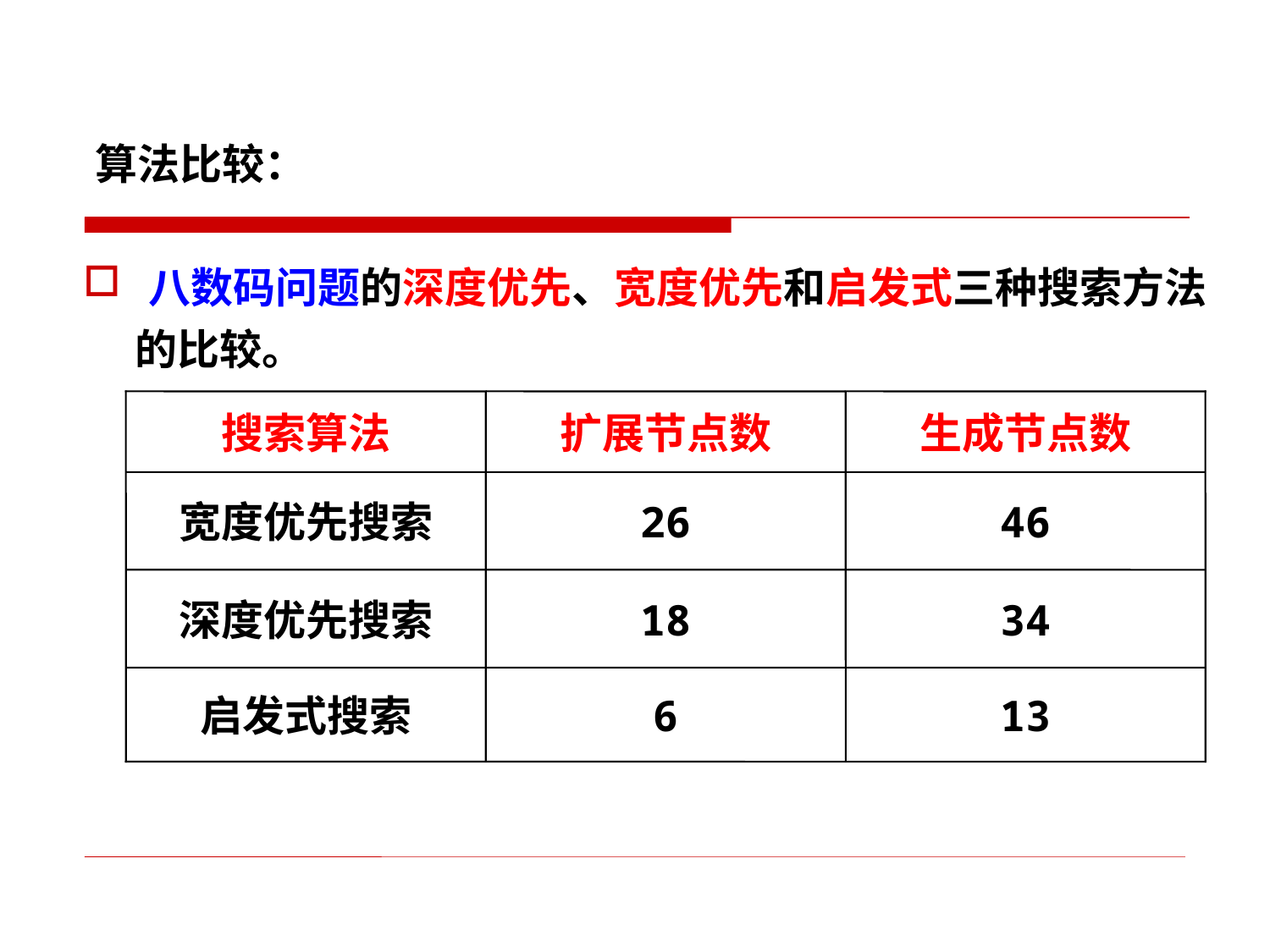

# 算法比较：
八数码问题的深度优先、宽度优先和启发式三种搜索方法
     的比较。
搜索算法

扩展节点数

生成节点数

宽度优先搜索

26
46
深度优先搜索

18
34
启发式搜索

6
13